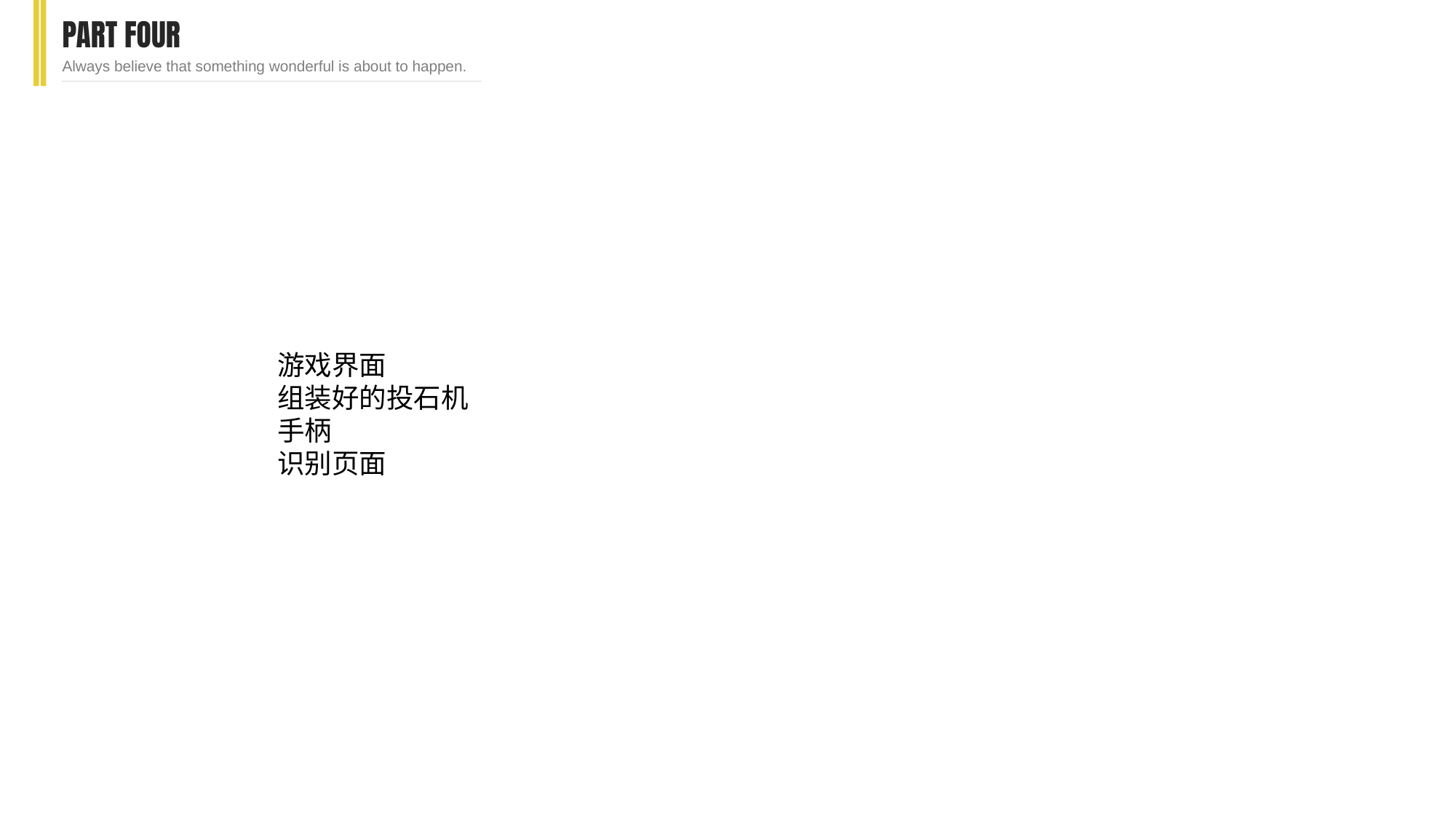

PART FOUR
Always believe that something wonderful is about to happen.

游戏界面
组装好的投石机
手柄
识别页面